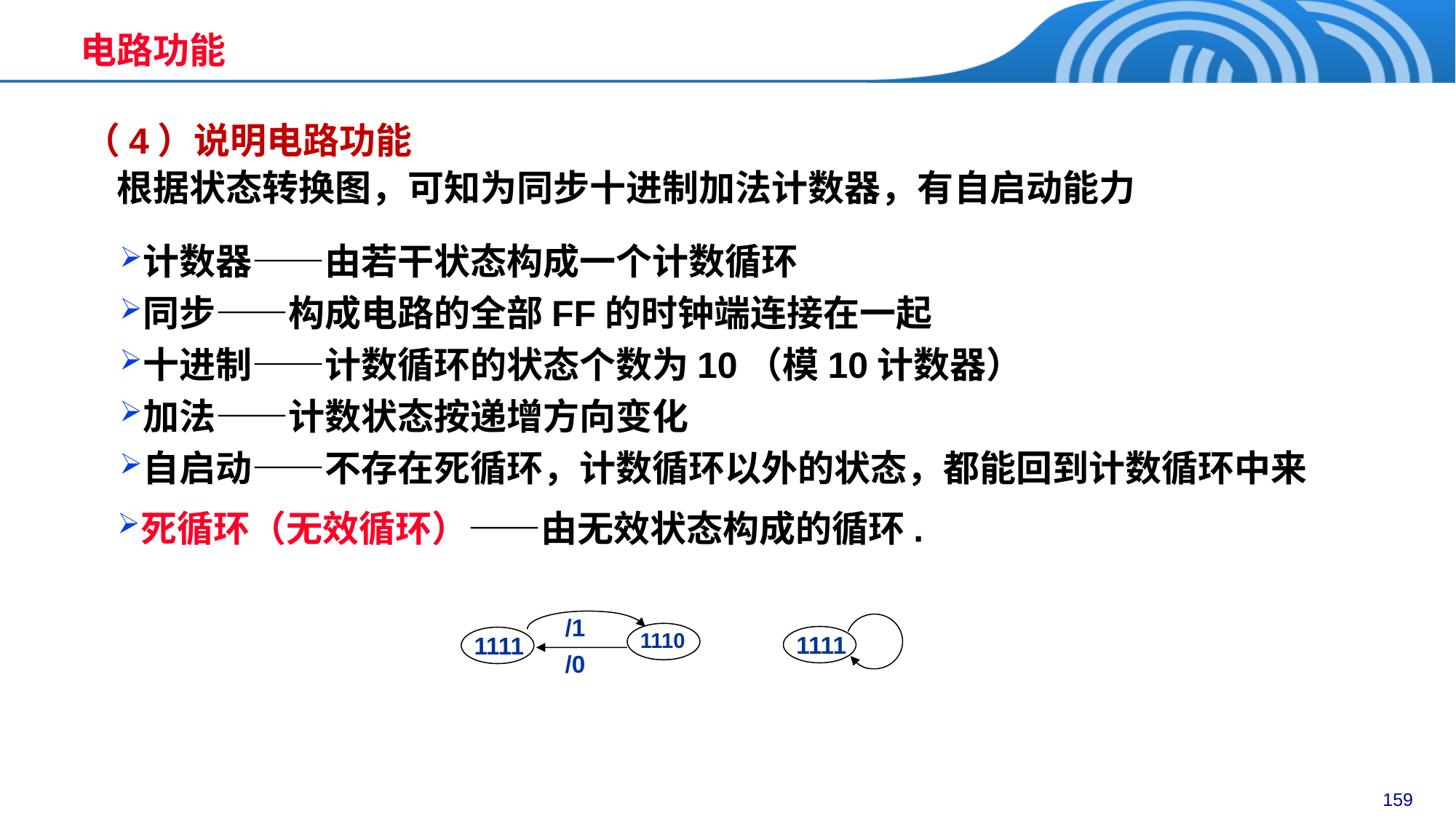

电路功能
（4）说明电路功能
   根据状态转换图，可知为同步十进制加法计数器，有自启动能力
计数器——由若干状态构成一个计数循环
同步——构成电路的全部FF的时钟端连接在一起
十进制——计数循环的状态个数为10（模10计数器）
加法——计数状态按递增方向变化
自启动——不存在死循环，计数循环以外的状态，都能回到计数循环中来
死循环（无效循环）——由无效状态构成的循环.
/1

1110

1111

/0

1111